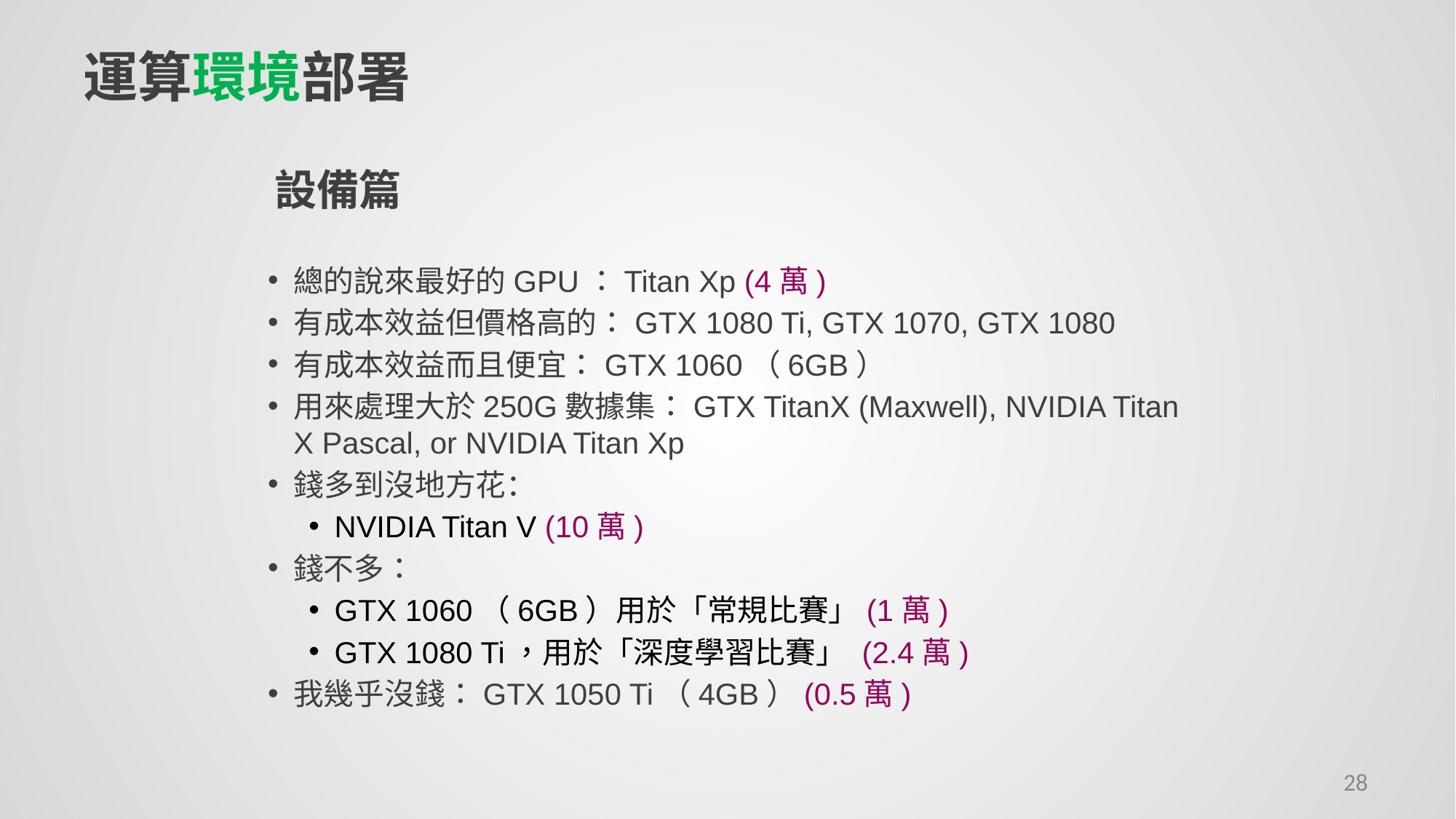

# 運算環境部署
設備篇

總的說來最好的GPU：Titan Xp (4萬)
有成本效益但價格高的：GTX 1080 Ti, GTX 1070, GTX 1080
有成本效益而且便宜：GTX 1060（6GB）
用來處理大於250G數據集：GTX TitanX (Maxwell), NVIDIA Titan X Pascal, or NVIDIA Titan Xp
錢多到沒地方花：
NVIDIA Titan V (10萬)
錢不多：
GTX 1060（6GB）用於「常規比賽」(1萬)
GTX 1080 Ti，用於「深度學習比賽」 (2.4萬)
我幾乎沒錢：GTX 1050 Ti（4GB）(0.5萬)

28